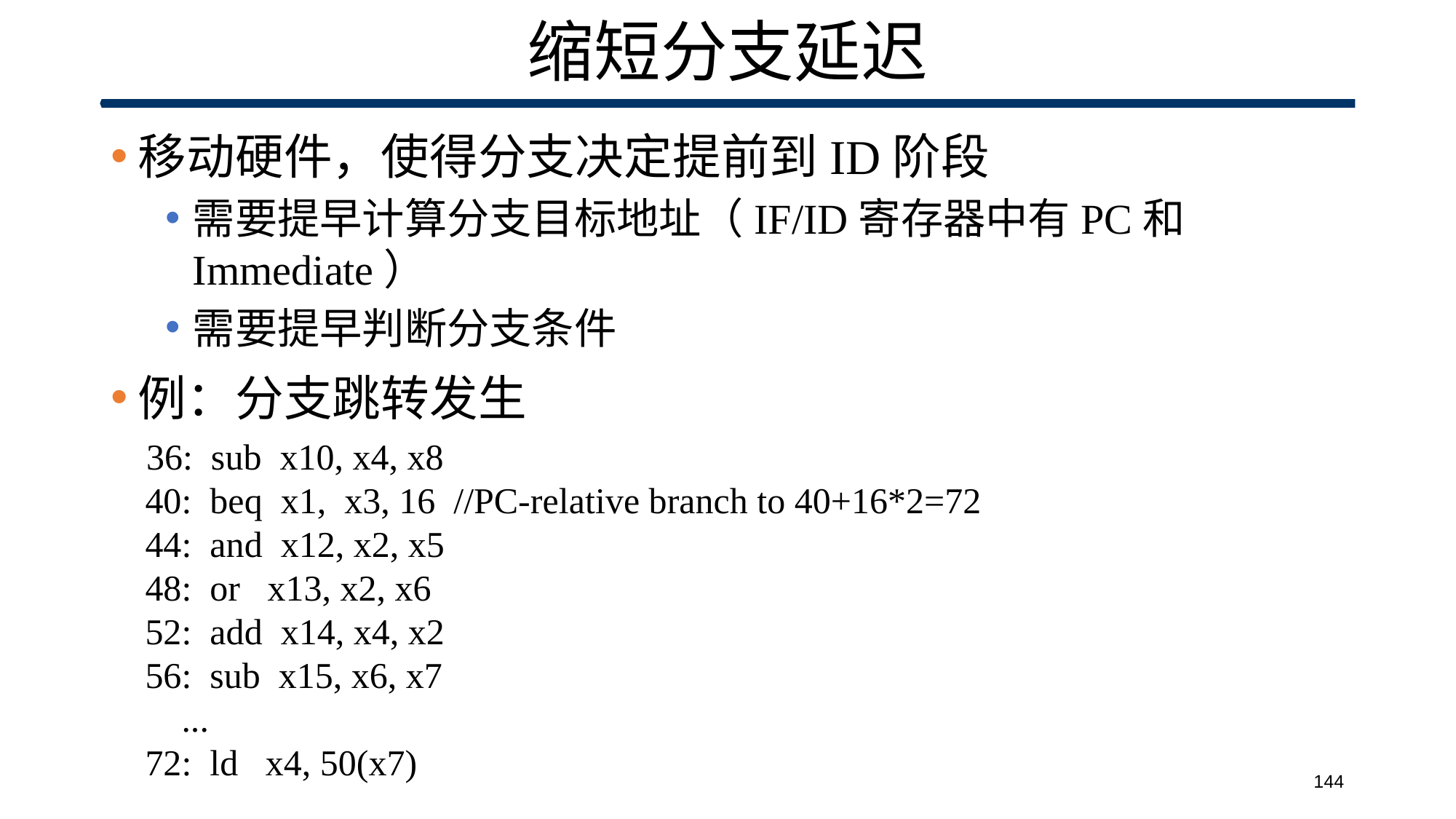

# 缩短分支延迟
移动硬件，使得分支决定提前到ID阶段
需要提早计算分支目标地址（IF/ID寄存器中有PC和Immediate）
需要提早判断分支条件
例：分支跳转发生
36:  sub  x10, x4, x8
40:  beq  x1,  x3, 16  //PC-relative branch to 40+16*2=72
44:  and  x12, x2, x5
48:  or   x13, x2, x6
52:  add  x14, x4, x2
56:  sub  x15, x6, x7
    ...
72:  ld   x4, 50(x7)
144